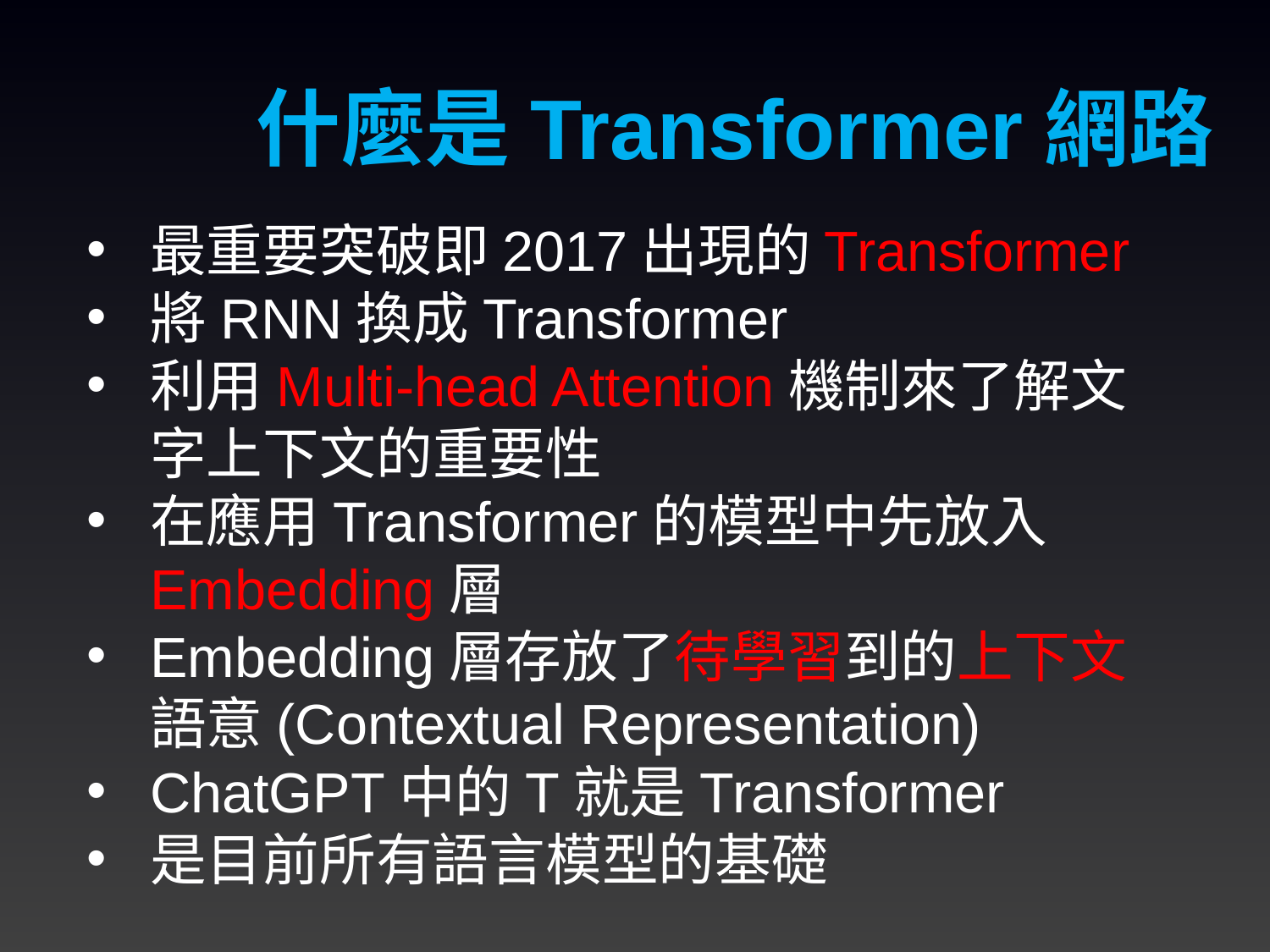

什麼是Transformer網路
最重要突破即2017出現的Transformer
將RNN換成Transformer
利用Multi-head Attention機制來了解文字上下文的重要性
在應用Transformer的模型中先放入Embedding層
Embedding層存放了待學習到的上下文語意(Contextual Representation)
ChatGPT中的T就是Transformer
是目前所有語言模型的基礎
3/14/2024
73